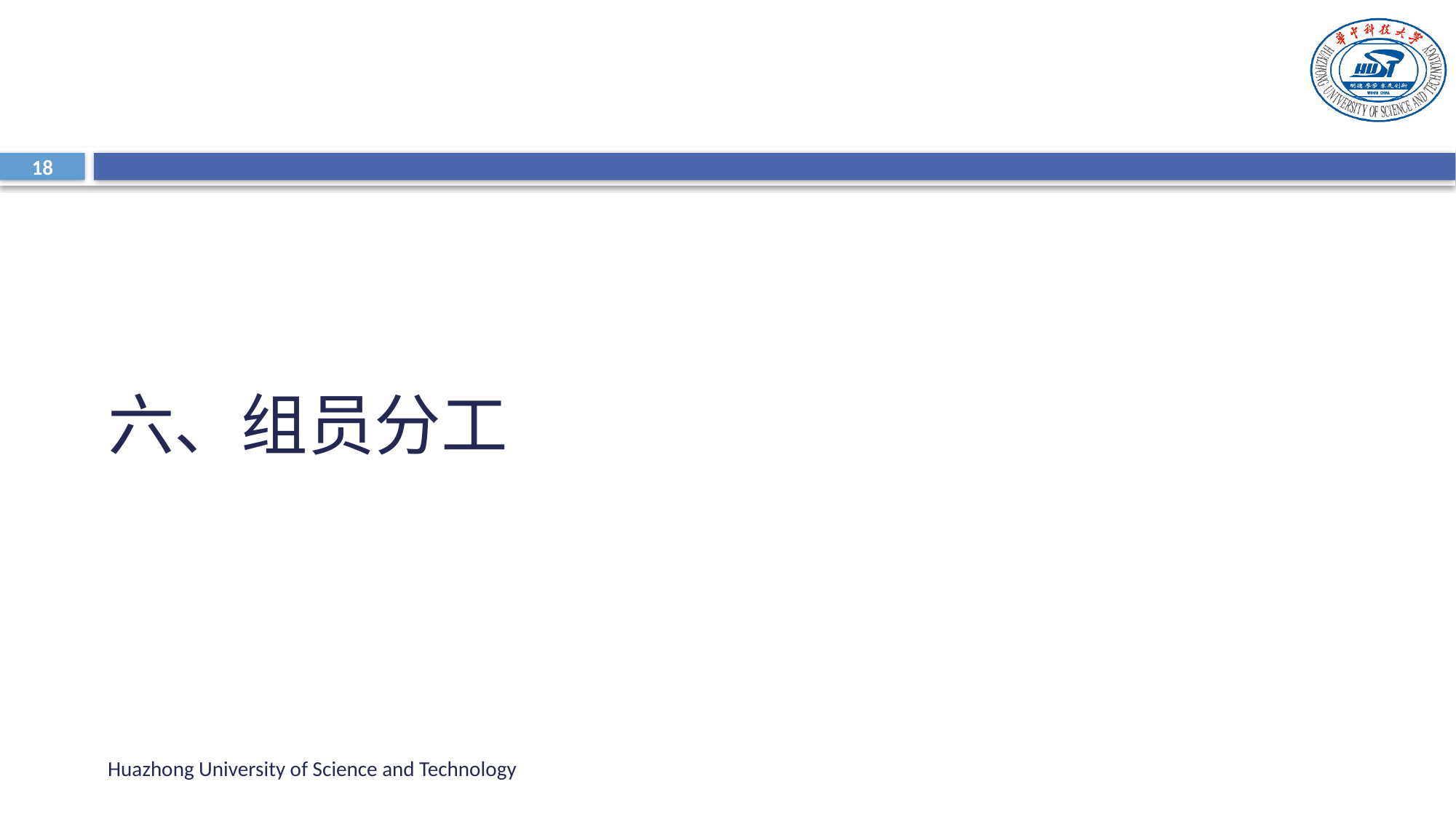

18
六、组员分工
Huazhong University of Science and Technology